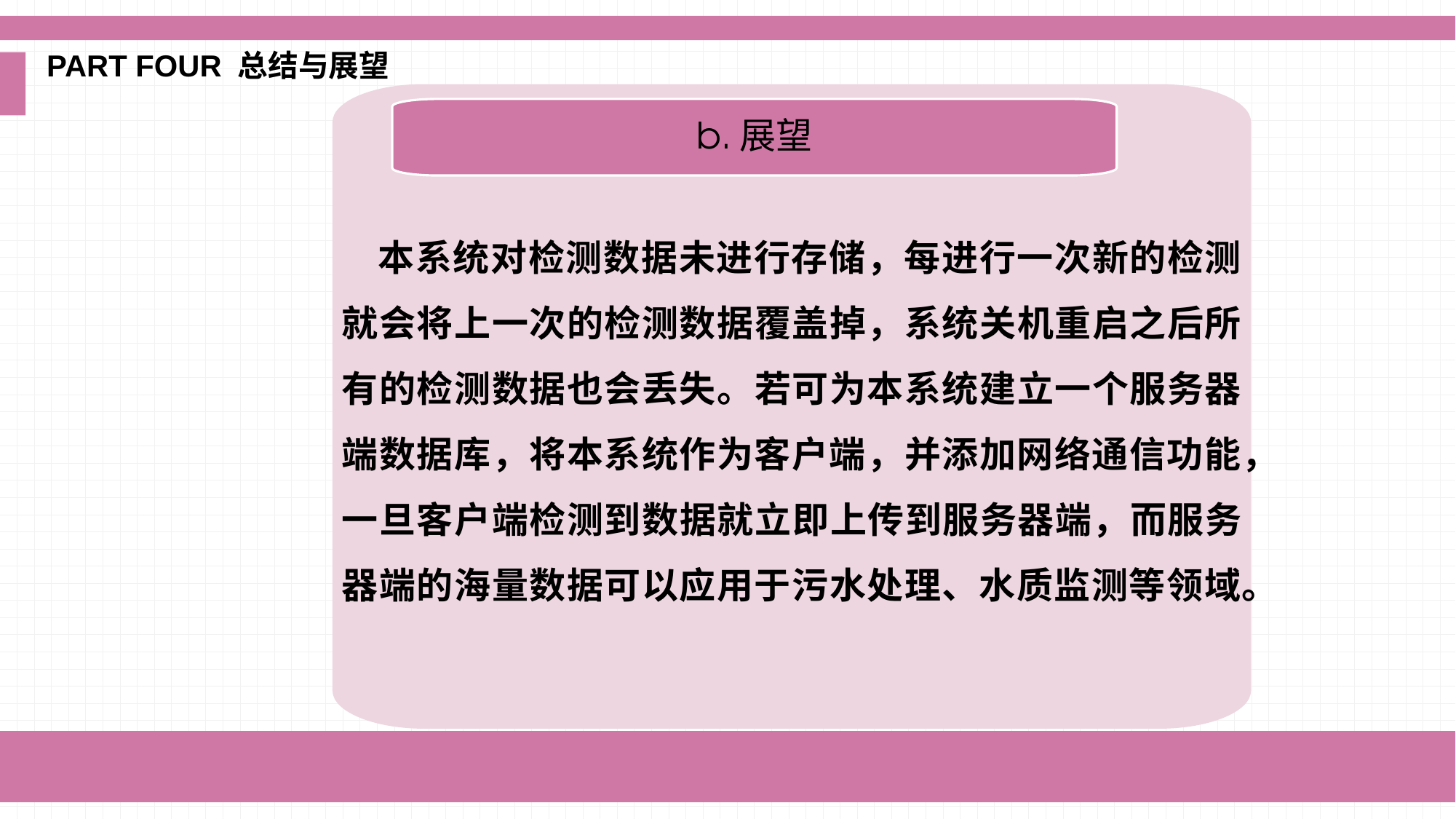

PART FOUR 总结与展望

本系统对检测数据未进行存储，每进行一次新的检测就会将上一次的检测数据覆盖掉，系统关机重启之后所有的检测数据也会丢失。若可为本系统建立一个服务器端数据库，将本系统作为客户端，并添加网络通信功能，一旦客户端检测到数据就立即上传到服务器端，而服务器端的海量数据可以应用于污水处理、水质监测等领域。

b.展望